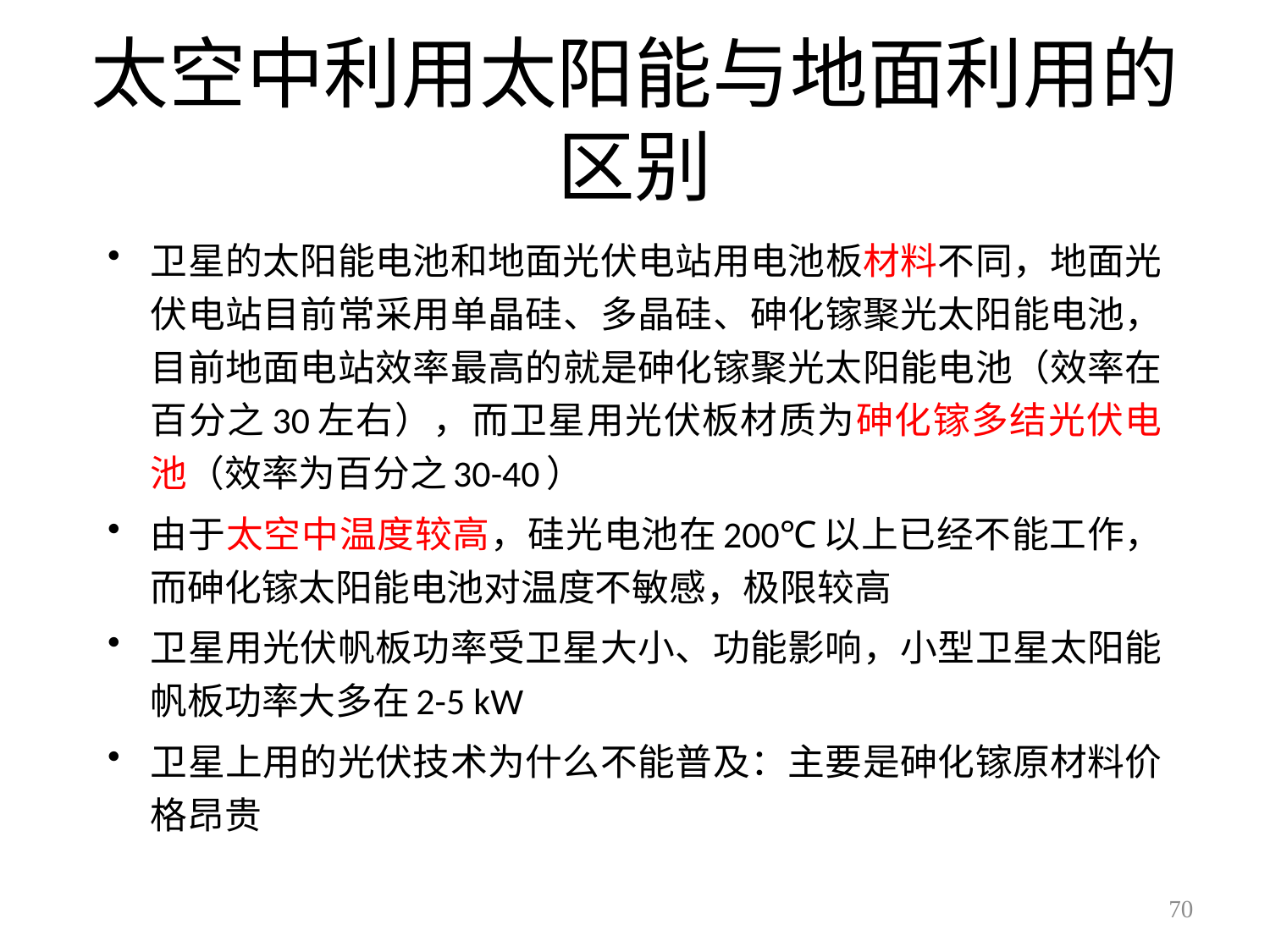

# 太空中利用太阳能与地面利用的区别
卫星的太阳能电池和地面光伏电站用电池板材料不同，地面光伏电站目前常采用单晶硅、多晶硅、砷化镓聚光太阳能电池，目前地面电站效率最高的就是砷化镓聚光太阳能电池（效率在百分之30左右），而卫星用光伏板材质为砷化镓多结光伏电池（效率为百分之30-40）
由于太空中温度较高，硅光电池在200℃以上已经不能工作，而砷化镓太阳能电池对温度不敏感，极限较高
卫星用光伏帆板功率受卫星大小、功能影响，小型卫星太阳能帆板功率大多在2-5 kW
卫星上用的光伏技术为什么不能普及：主要是砷化镓原材料价格昂贵
70